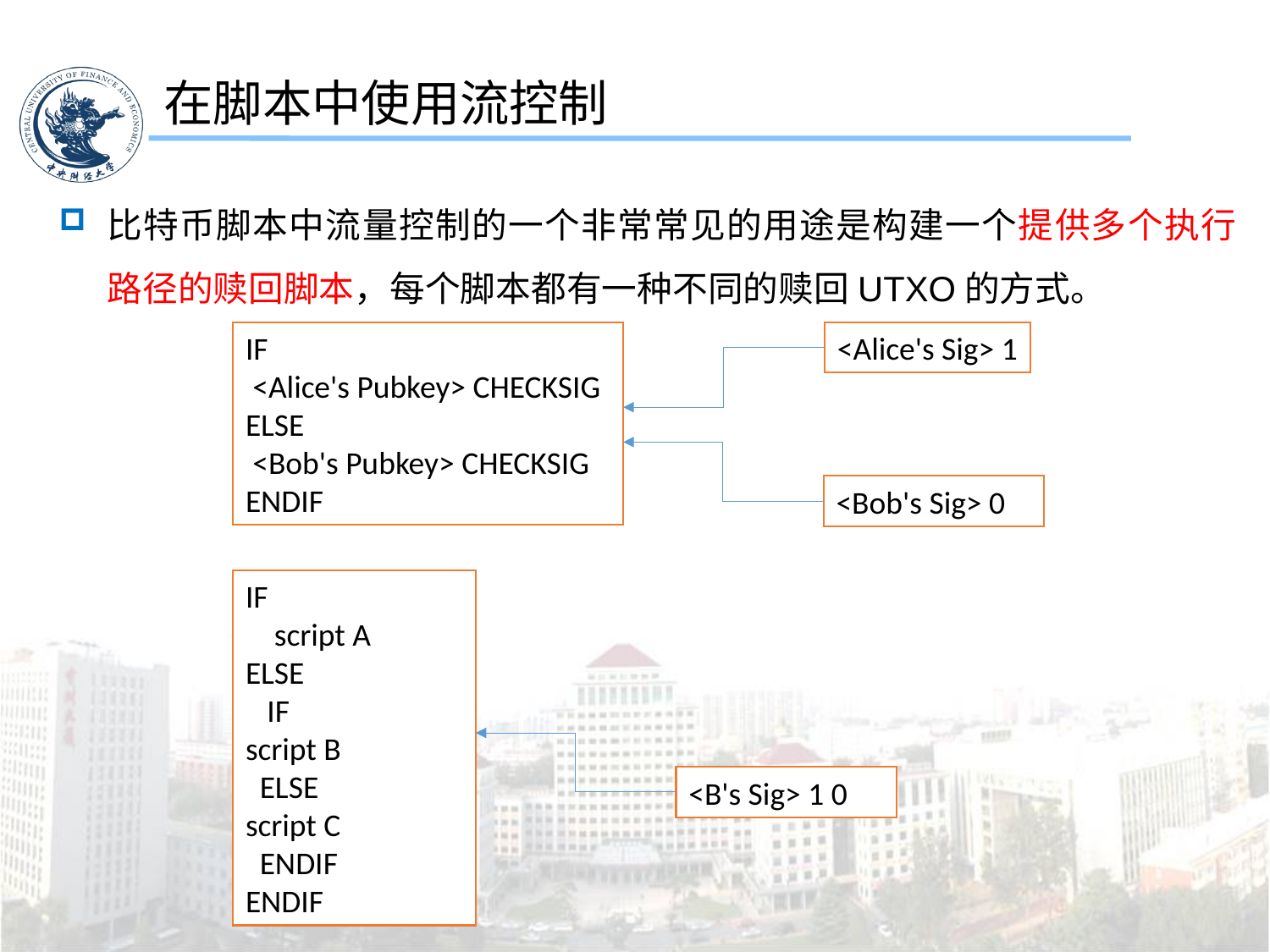

在脚本中使用流控制
比特币脚本中流量控制的一个非常常见的用途是构建一个提供多个执行路径的赎回脚本，每个脚本都有一种不同的赎回UTXO的方式。
IF
 <Alice's Pubkey> CHECKSIG
ELSE
 <Bob's Pubkey> CHECKSIG
ENDIF
<Alice's Sig> 1
<Bob's Sig> 0
IF
    script A
ELSE
   IF
script B
  ELSE
script C
  ENDIF
ENDIF
<B's Sig> 1 0